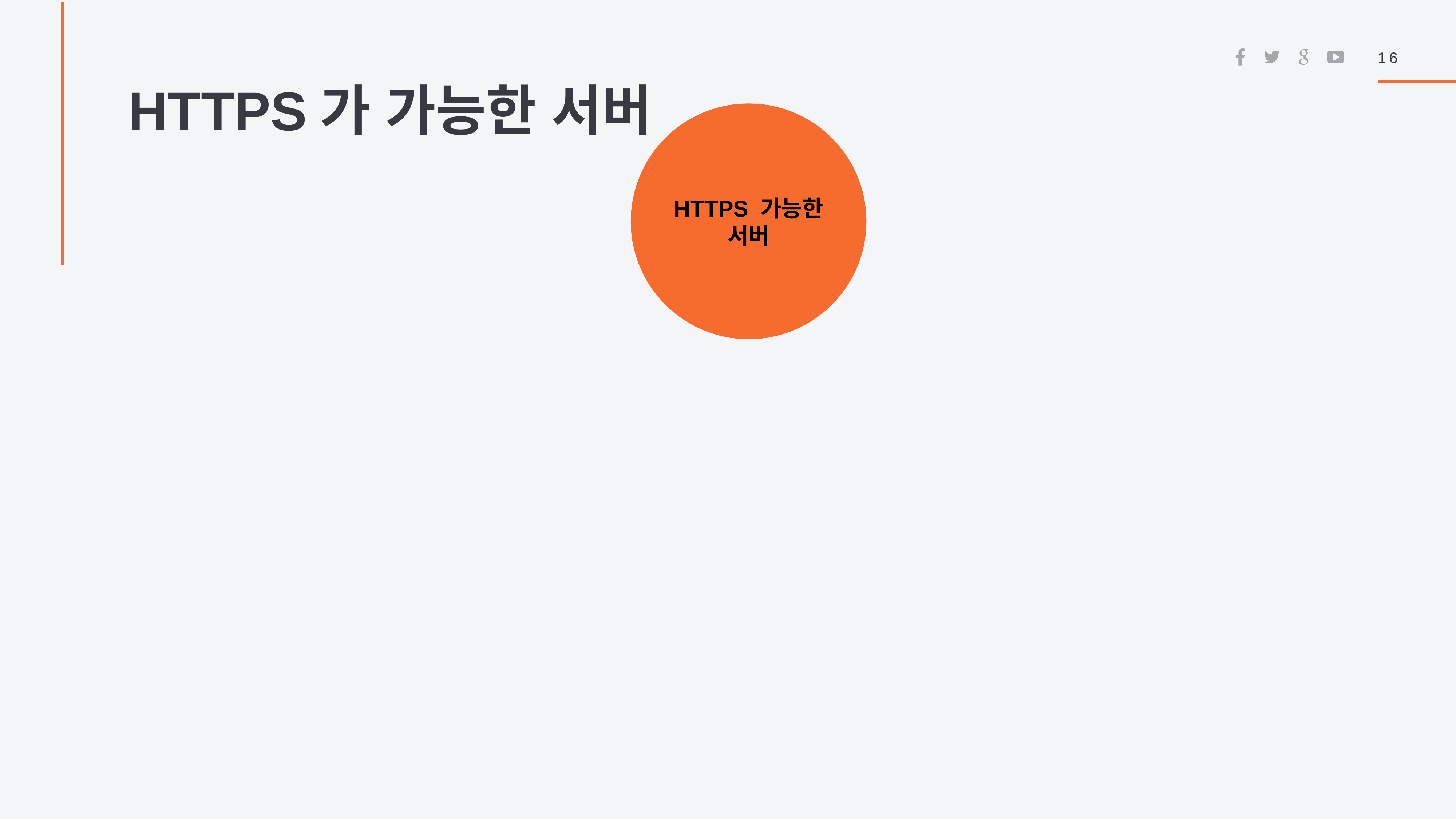

16
HTTPS가 가능한 서버
HTTPS 가능한 서버